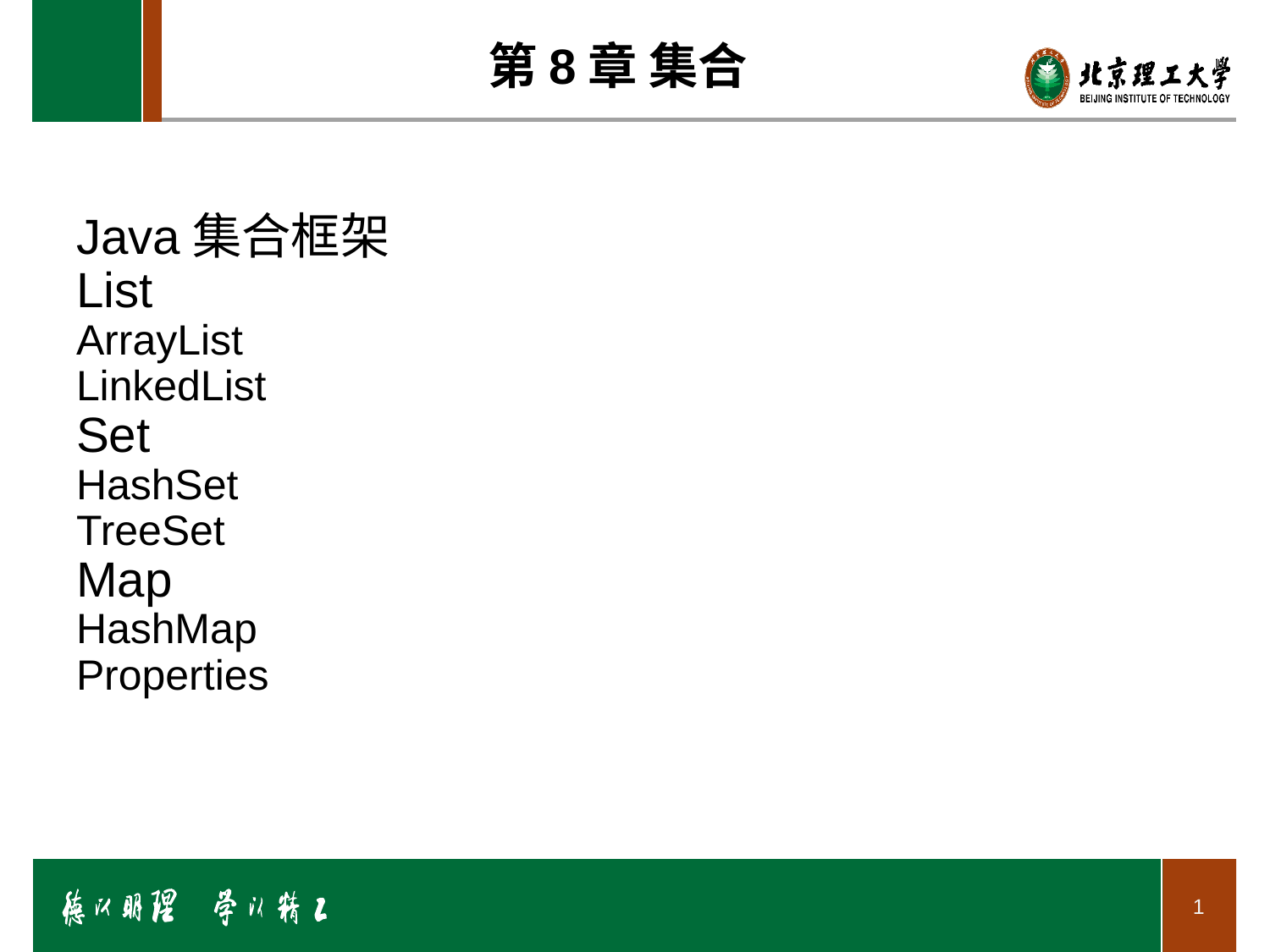

第8章 集合
Java集合框架
List
ArrayList
LinkedList
Set
HashSet
TreeSet
Map
HashMap
Properties